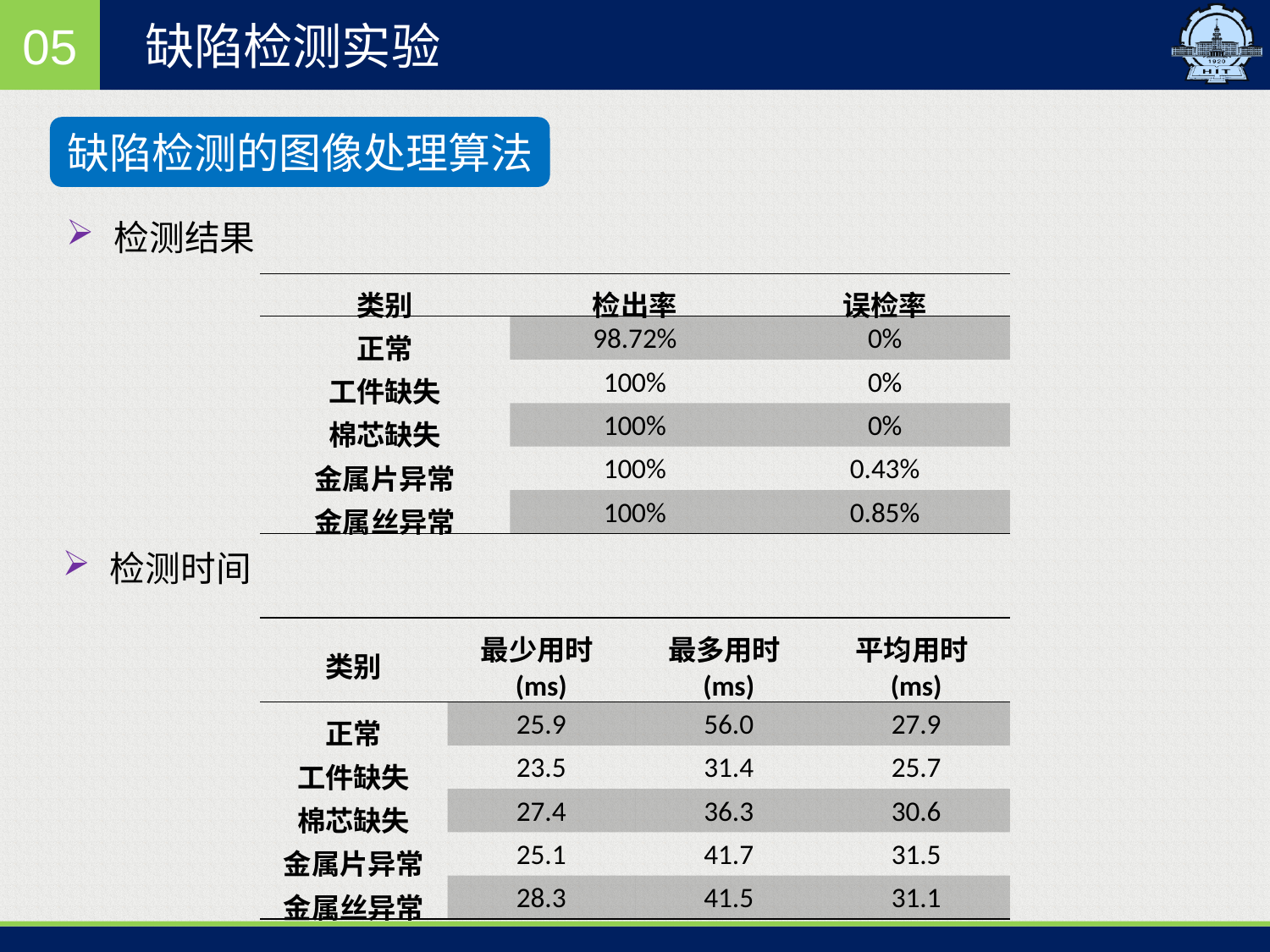

05
缺陷检测实验
缺陷检测的图像处理算法
检测结果
| 类别 | 检出率 | 误检率 |
| --- | --- | --- |
| 正常 | 98.72% | 0% |
| 工件缺失 | 100% | 0% |
| 棉芯缺失 | 100% | 0% |
| 金属片异常 | 100% | 0.43% |
| 金属丝异常 | 100% | 0.85% |
检测时间
| 类别 | 最少用时(ms) | 最多用时(ms) | 平均用时(ms) |
| --- | --- | --- | --- |
| 正常 | 25.9 | 56.0 | 27.9 |
| 工件缺失 | 23.5 | 31.4 | 25.7 |
| 棉芯缺失 | 27.4 | 36.3 | 30.6 |
| 金属片异常 | 25.1 | 41.7 | 31.5 |
| 金属丝异常 | 28.3 | 41.5 | 31.1 |